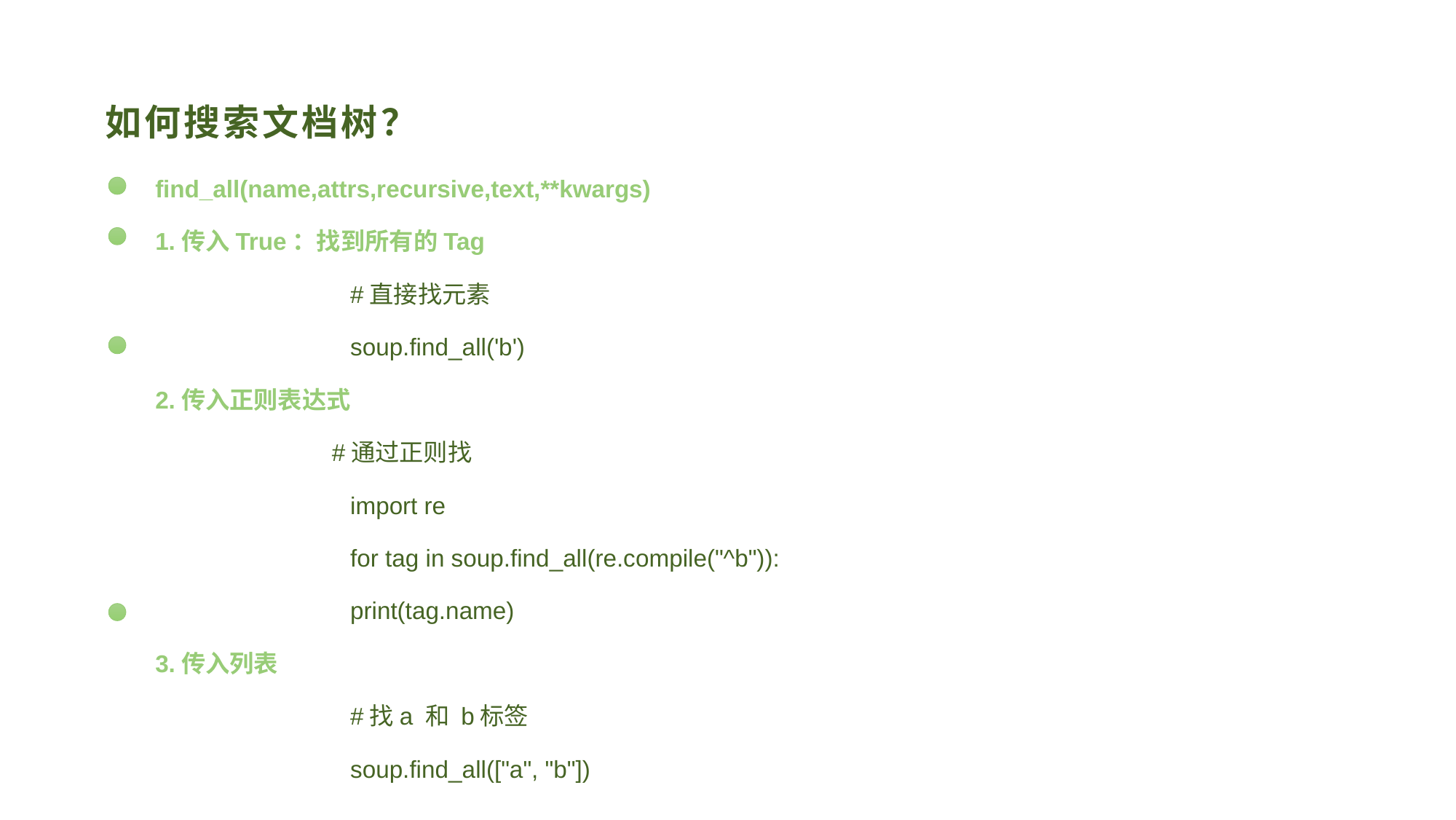

# 如何搜索文档树？
find_all(name,attrs,recursive,text,**kwargs)
1.传入True：找到所有的Tag
#直接找元素
soup.find_all('b')
2.传入正则表达式
	          #通过正则找
import re
for tag in soup.find_all(re.compile("^b")):
print(tag.name)
3.传入列表
#找a 和 b标签
soup.find_all(["a", "b"])